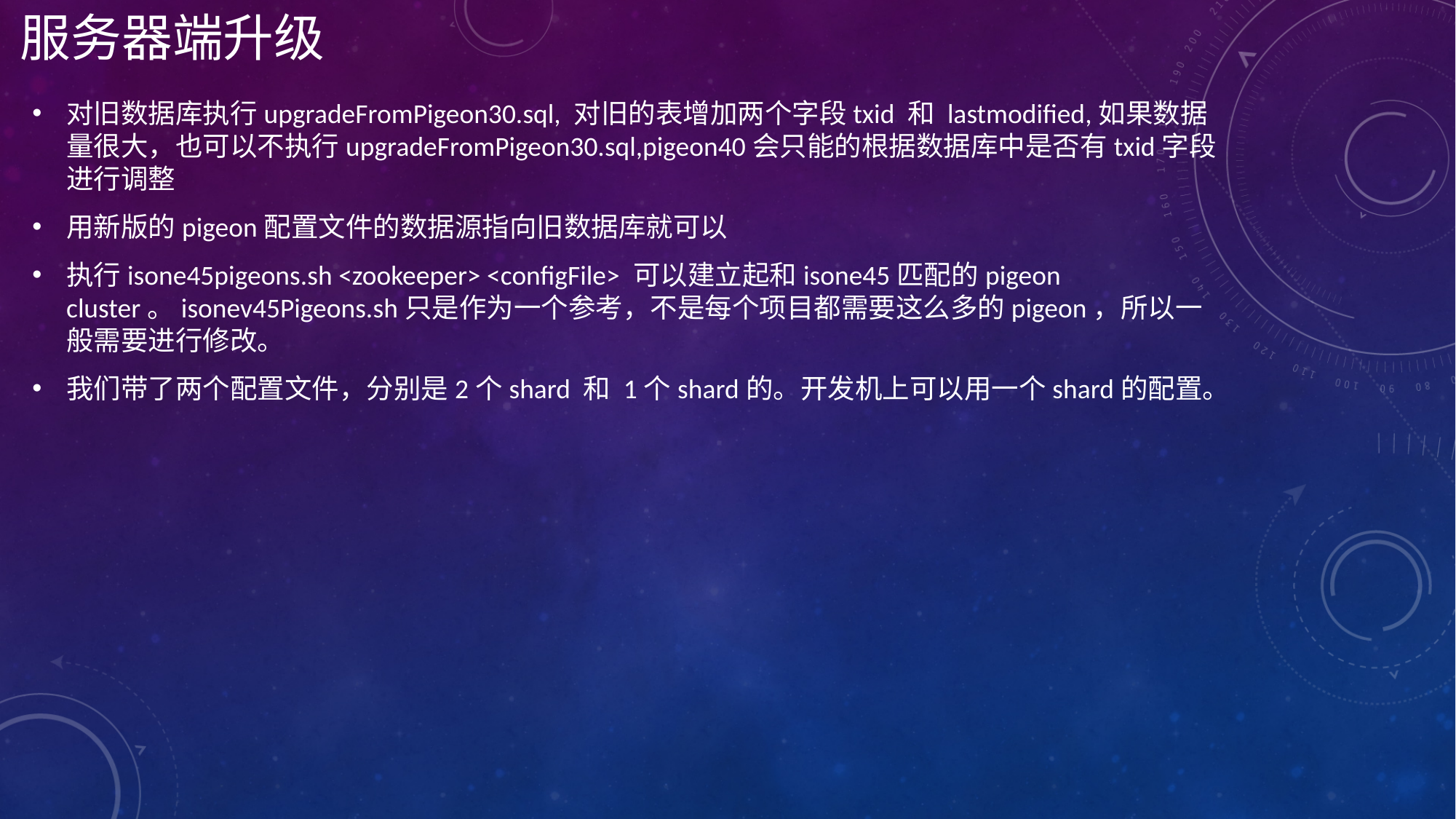

# 服务器端升级
对旧数据库执行upgradeFromPigeon30.sql, 对旧的表增加两个字段txid 和 lastmodified,如果数据量很大，也可以不执行upgradeFromPigeon30.sql,pigeon40会只能的根据数据库中是否有txid字段进行调整
用新版的pigeon配置文件的数据源指向旧数据库就可以
执行isone45pigeons.sh <zookeeper> <configFile> 可以建立起和isone45匹配的pigeon cluster。isonev45Pigeons.sh只是作为一个参考，不是每个项目都需要这么多的pigeon，所以一般需要进行修改。
我们带了两个配置文件，分别是2个shard 和 1个shard的。开发机上可以用一个shard的配置。